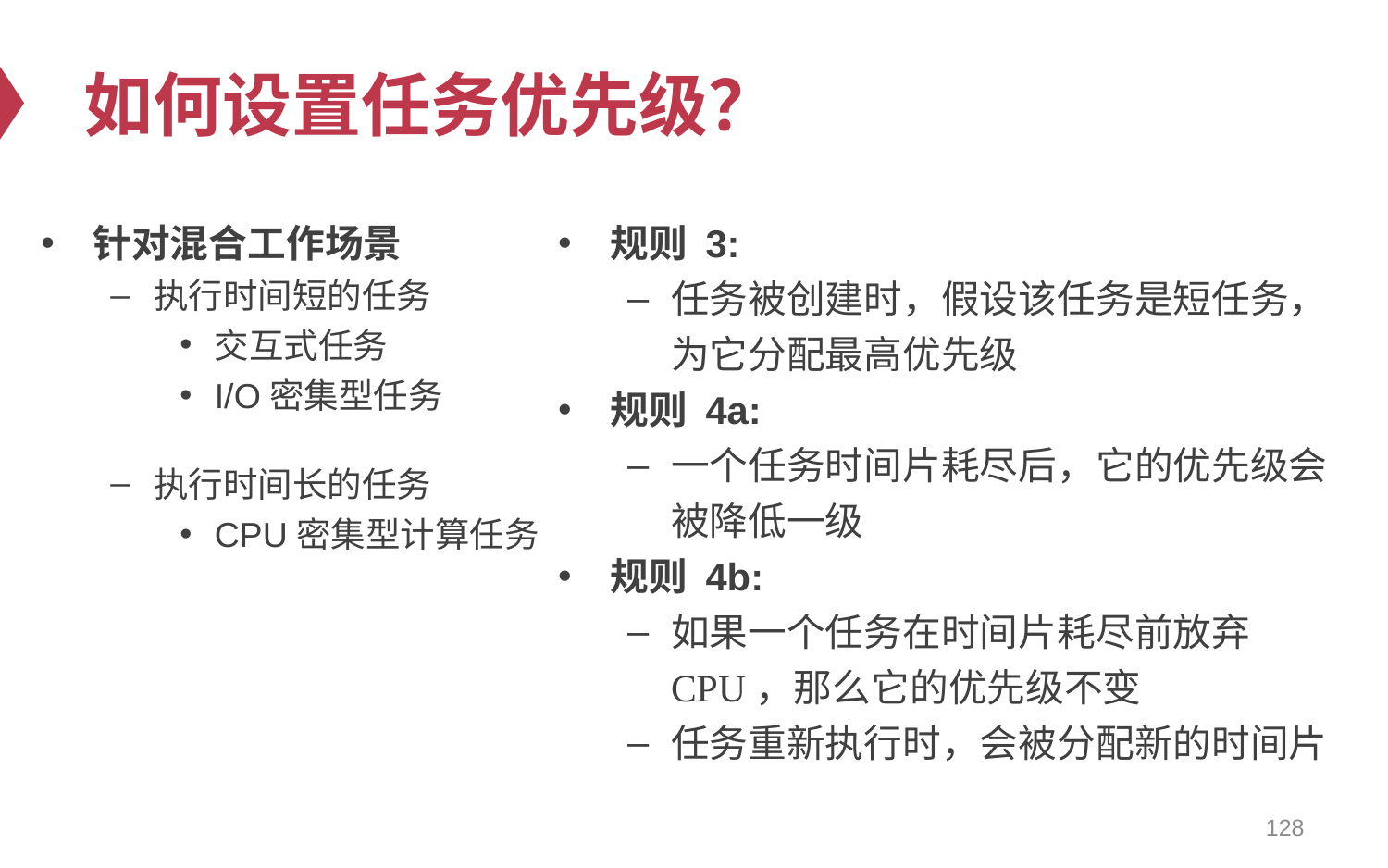

# 如何设置任务优先级？
针对混合工作场景
执行时间短的任务
交互式任务
I/O密集型任务

执行时间长的任务
CPU密集型计算任务
规则 3:
任务被创建时，假设该任务是短任务，为它分配最高优先级
规则 4a:
一个任务时间片耗尽后，它的优先级会被降低一级
规则 4b:
如果一个任务在时间片耗尽前放弃CPU，那么它的优先级不变
任务重新执行时，会被分配新的时间片
128